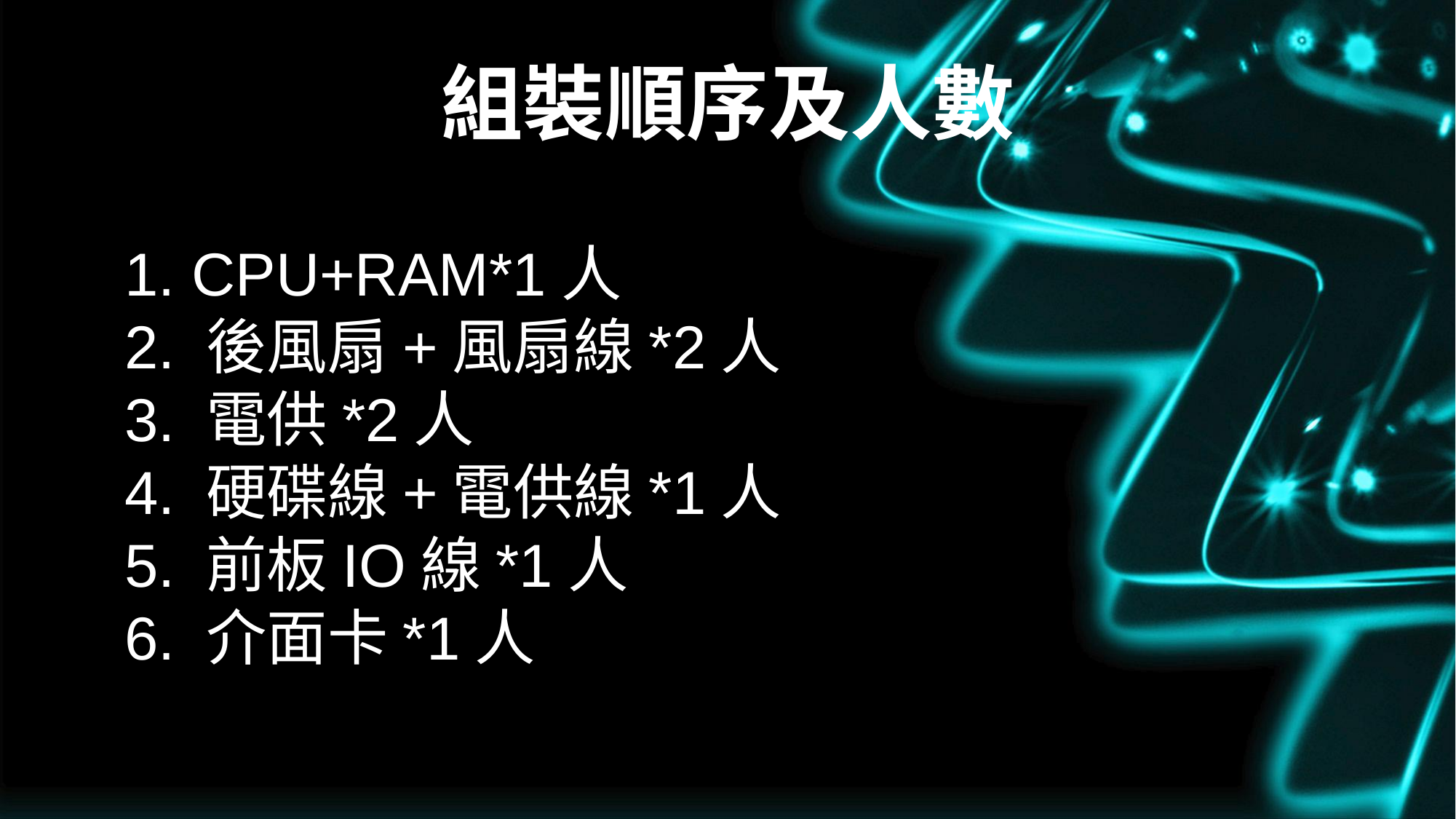

組裝順序及人數
1. CPU+RAM*1人
2. 後風扇+風扇線*2人
3. 電供*2人
4. 硬碟線+電供線*1人
5. 前板IO線*1人
6. 介面卡*1人